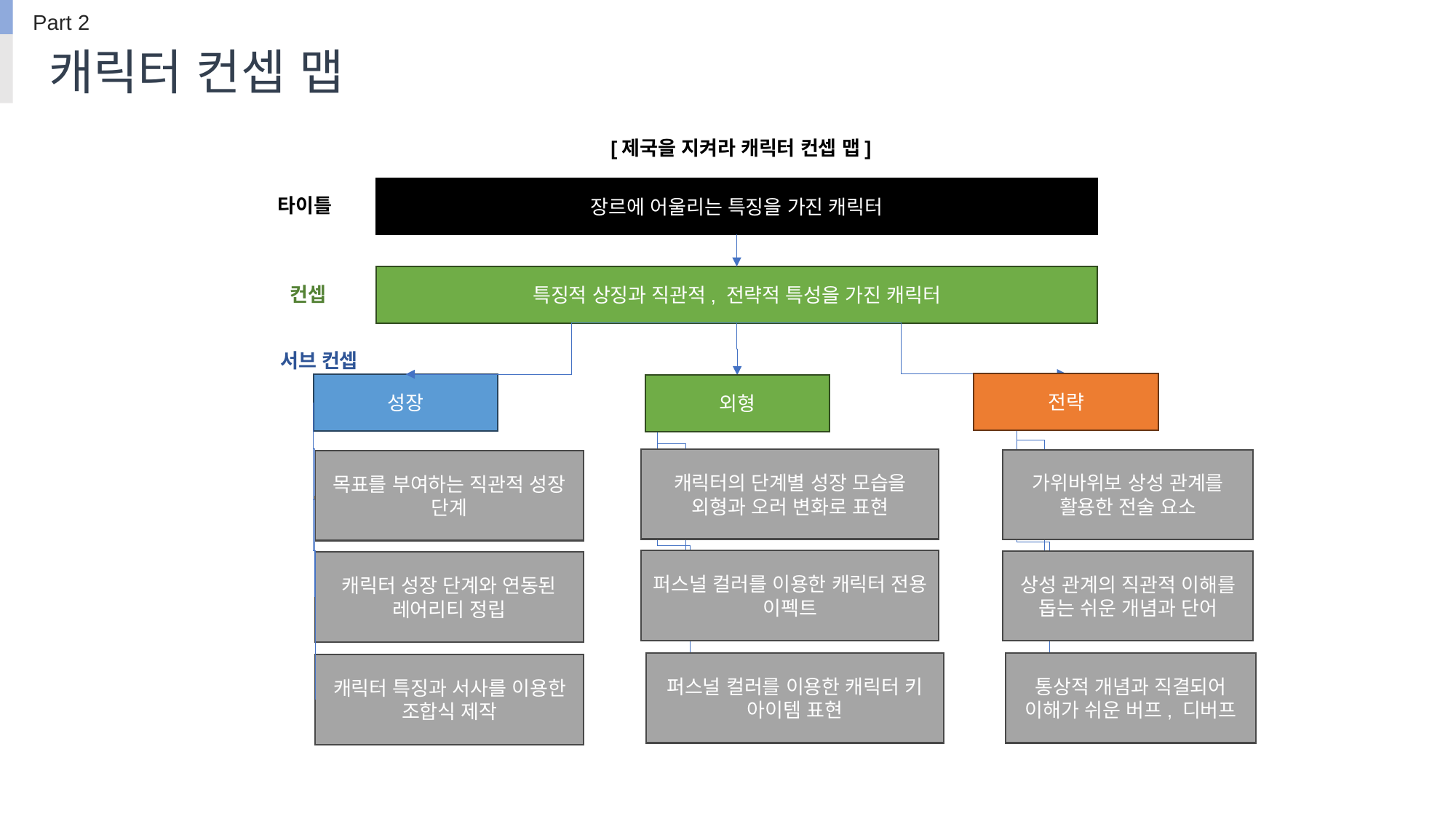

Part 2

캐릭터 컨셉 맵
[제국을 지켜라 캐릭터 컨셉 맵]
장르에 어울리는 특징을 가진 캐릭터
특징적 상징과 직관적, 전략적 특성을 가진 캐릭터
전략
성장
외형
캐릭터의 단계별 성장 모습을 외형과 오러 변화로 표현
가위바위보 상성 관계를 활용한 전술 요소
목표를 부여하는 직관적 성장 단계
퍼스널 컬러를 이용한 캐릭터 전용 이펙트
상성 관계의 직관적 이해를 돕는 쉬운 개념과 단어
캐릭터 성장 단계와 연동된 레어리티 정립
퍼스널 컬러를 이용한 캐릭터 키 아이템 표현
통상적 개념과 직결되어 이해가 쉬운 버프, 디버프
캐릭터 특징과 서사를 이용한 조합식 제작
타이틀
컨셉
서브 컨셉